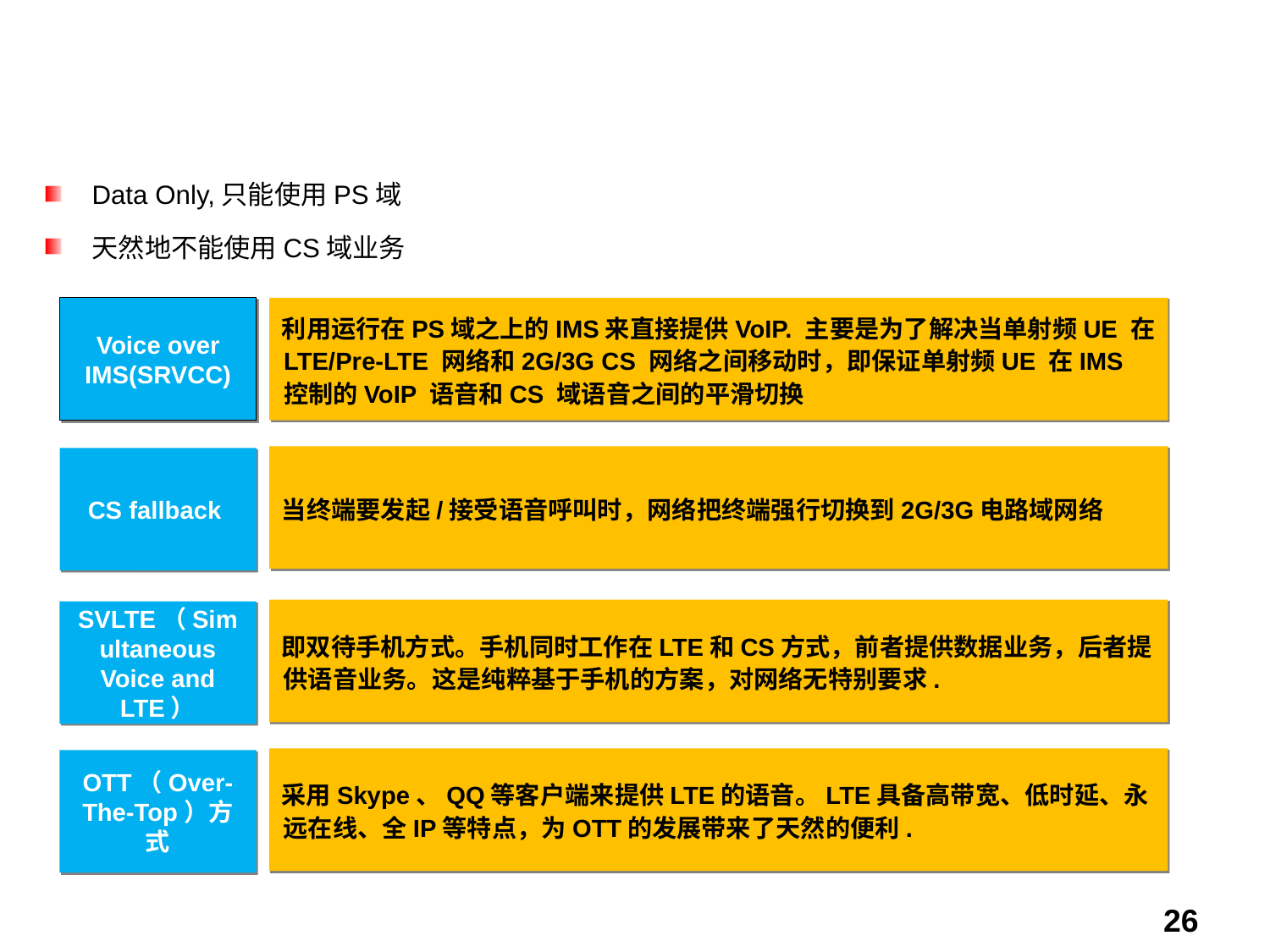

# 与2/3G的语音互操作技术（1/4）
Data Only,只能使用PS域
天然地不能使用CS域业务
Voice over IMS(SRVCC)
利用运行在PS域之上的IMS来直接提供VoIP. 主要是为了解决当单射频UE 在LTE/Pre-LTE 网络和2G/3G CS 网络之间移动时，即保证单射频UE 在IMS 控制的VoIP 语音和CS 域语音之间的平滑切换
当终端要发起/接受语音呼叫时，网络把终端强行切换到2G/3G电路域网络
CS fallback
即双待手机方式。手机同时工作在LTE和CS方式，前者提供数据业务，后者提供语音业务。这是纯粹基于手机的方案，对网络无特别要求.
SVLTE（Simultaneous Voice and LTE）
采用Skype、QQ等客户端来提供LTE的语音。LTE具备高带宽、低时延、永远在线、全IP等特点，为OTT的发展带来了天然的便利.
OTT（Over-The-Top）方式